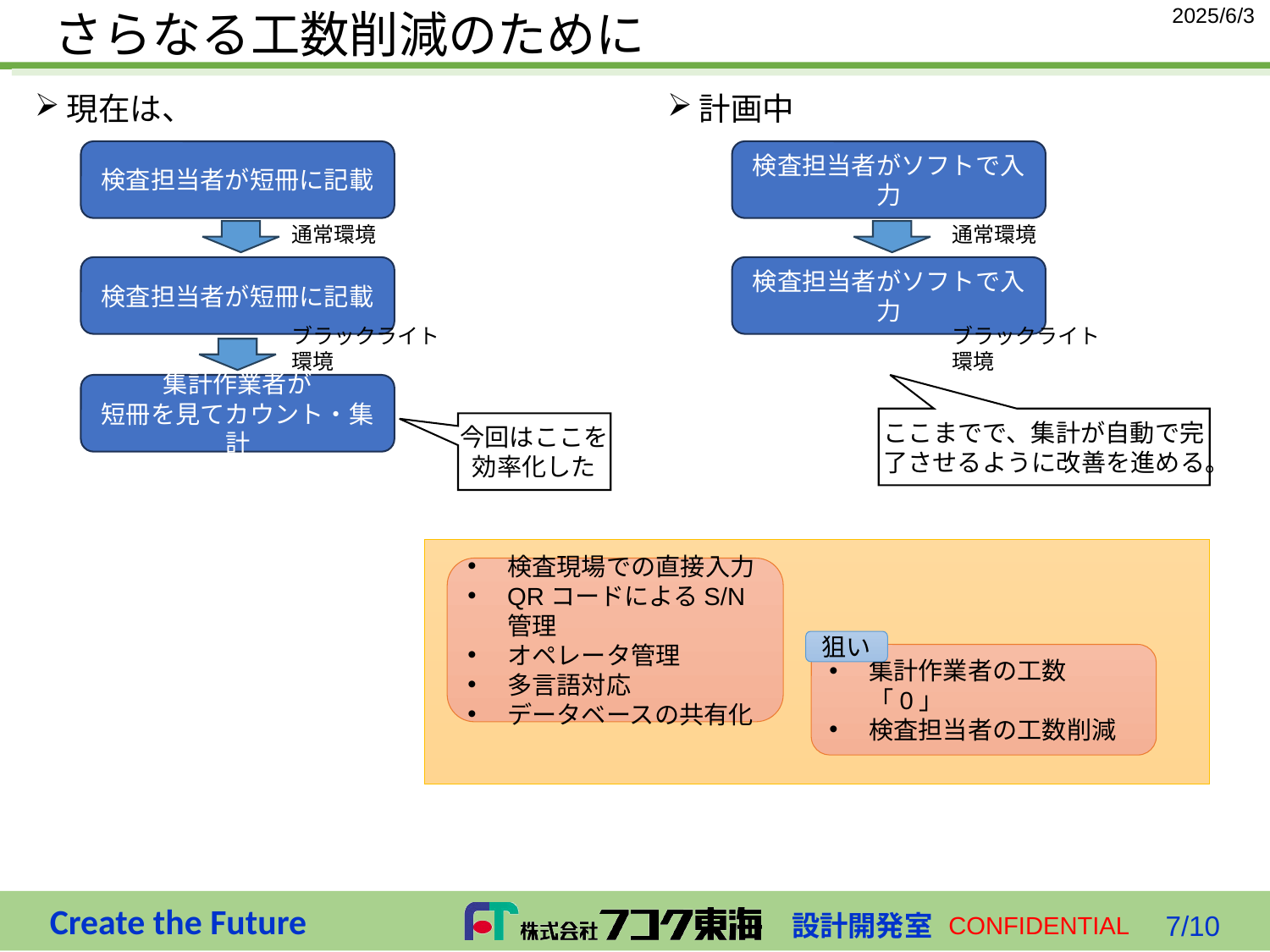

2025/6/3
# さらなる工数削減のために
現在は、
計画中
検査担当者が短冊に記載
検査担当者がソフトで入力
通常環境
通常環境

検査担当者が短冊に記載
検査担当者がソフトで入力
ブラックライト環境
ブラックライト環境

集計作業者が
短冊を見てカウント・集計
ここまでで、集計が自動で完了させるように改善を進める。
今回はここを
効率化した

検査現場での直接入力
QRコードによるS/N管理
オペレータ管理
多言語対応
データベースの共有化
狙い
集計作業者の工数「0」
検査担当者の工数削減
7
/10